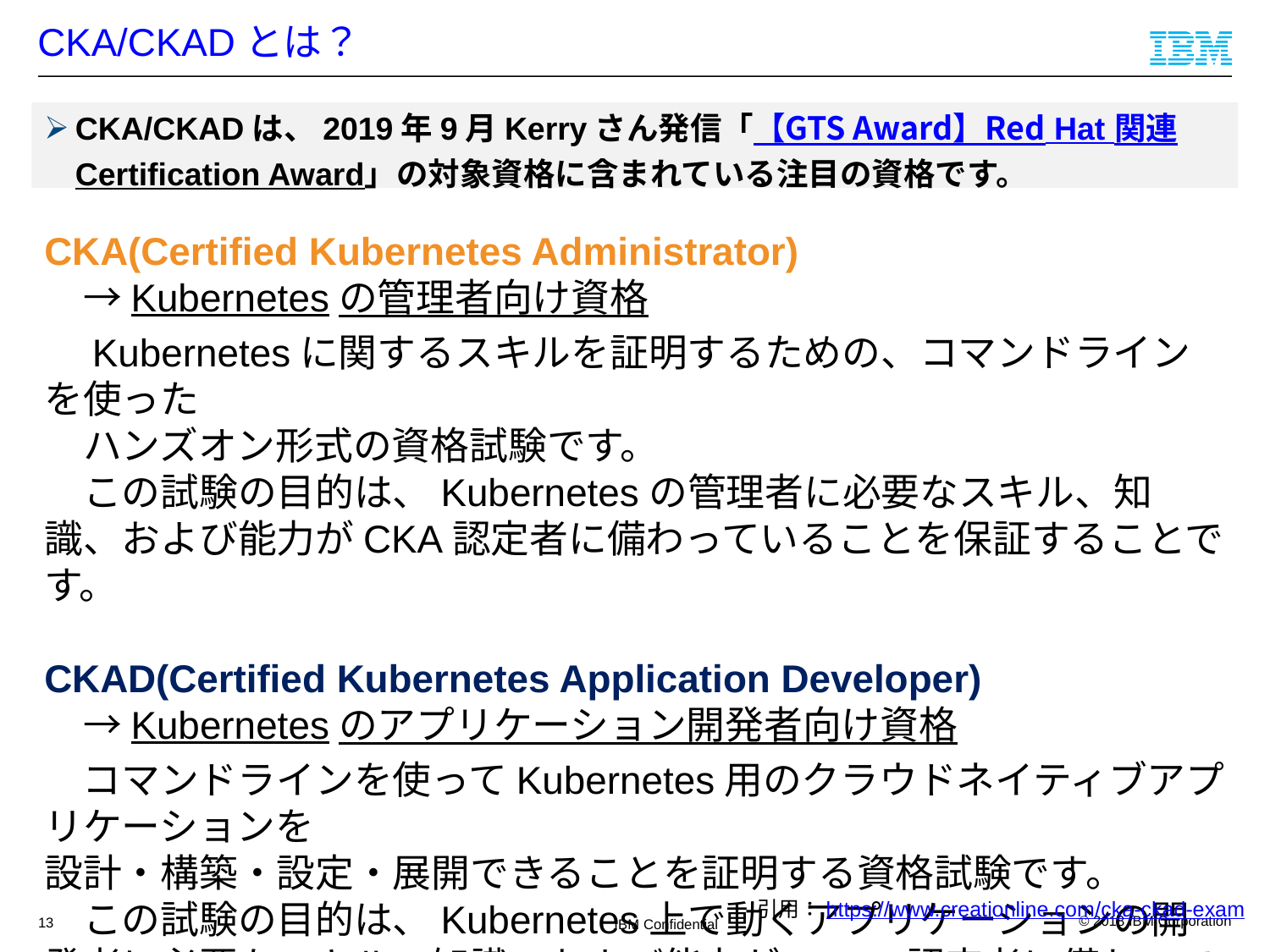

# CKA/CKADとは？
CKA/CKADは、2019年9月Kerryさん発信「【GTS Award】Red Hat 関連Certification Award」の対象資格に含まれている注目の資格です。
CKA(Certified Kubernetes Administrator)
　→Kubernetesの管理者向け資格

　Kubernetesに関するスキルを証明するための、コマンドラインを使った
　ハンズオン形式の資格試験です。
　この試験の目的は、Kubernetesの管理者に必要なスキル、知識、および能力がCKA認定者に備わっていることを保証することです。

CKAD(Certified Kubernetes Application Developer)
　→Kubernetesのアプリケーション開発者向け資格

　コマンドラインを使ってKubernetes用のクラウドネイティブアプリケーションを
設計・構築・設定・展開できることを証明する資格試験です。
　この試験の目的は、Kubernetes上で動くアプリケーションの開発者に必要なスキル、知識、および能力がCKAD認定者に備わっていることを保証することです。
引用：https://www.creationline.com/cka-ckad-exam